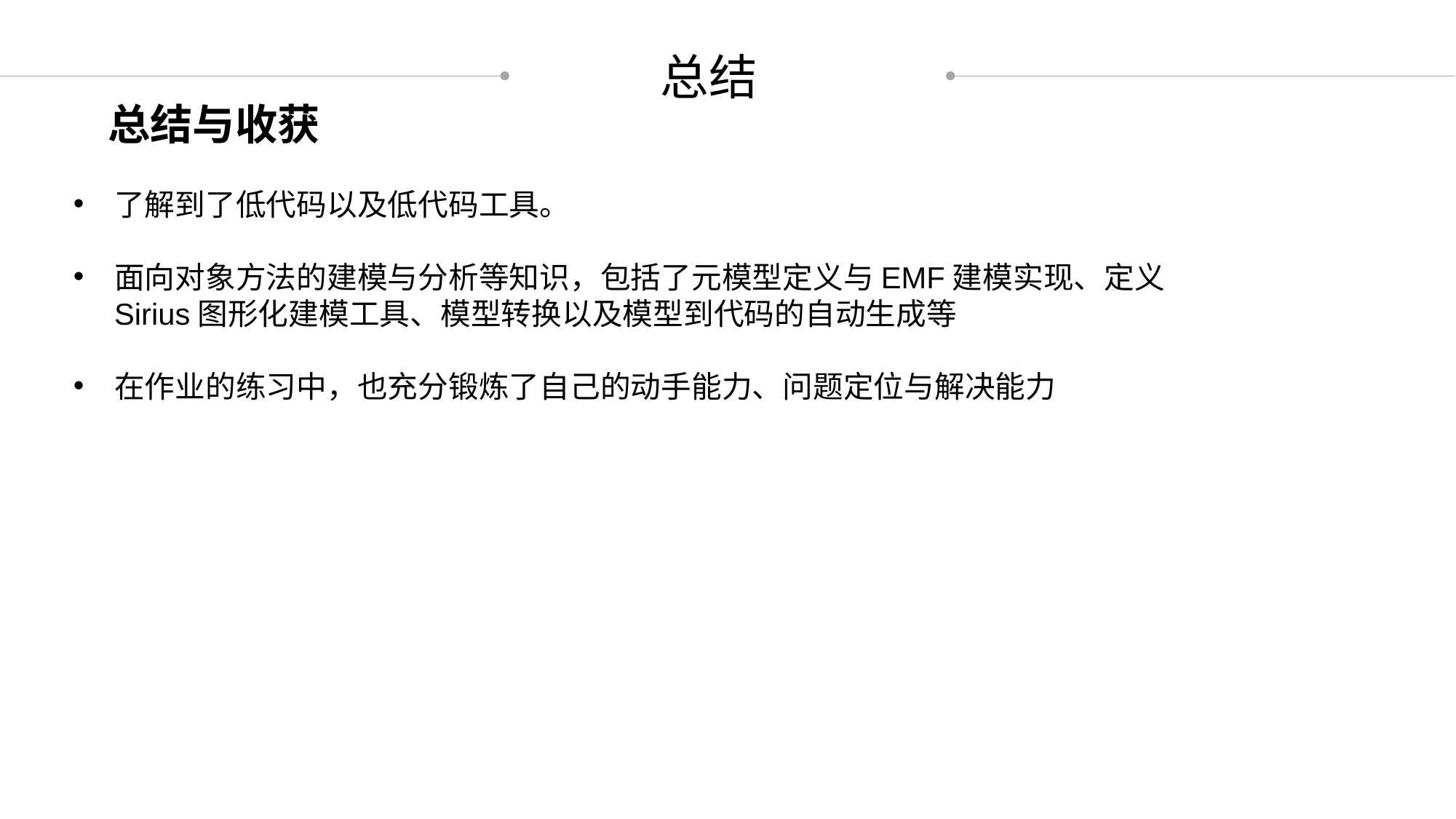

总结
总结与收获
了解到了低代码以及低代码工具。

面向对象方法的建模与分析等知识，包括了元模型定义与EMF建模实现、定义Sirius图形化建模工具、模型转换以及模型到代码的自动生成等

在作业的练习中，也充分锻炼了自己的动手能力、问题定位与解决能力